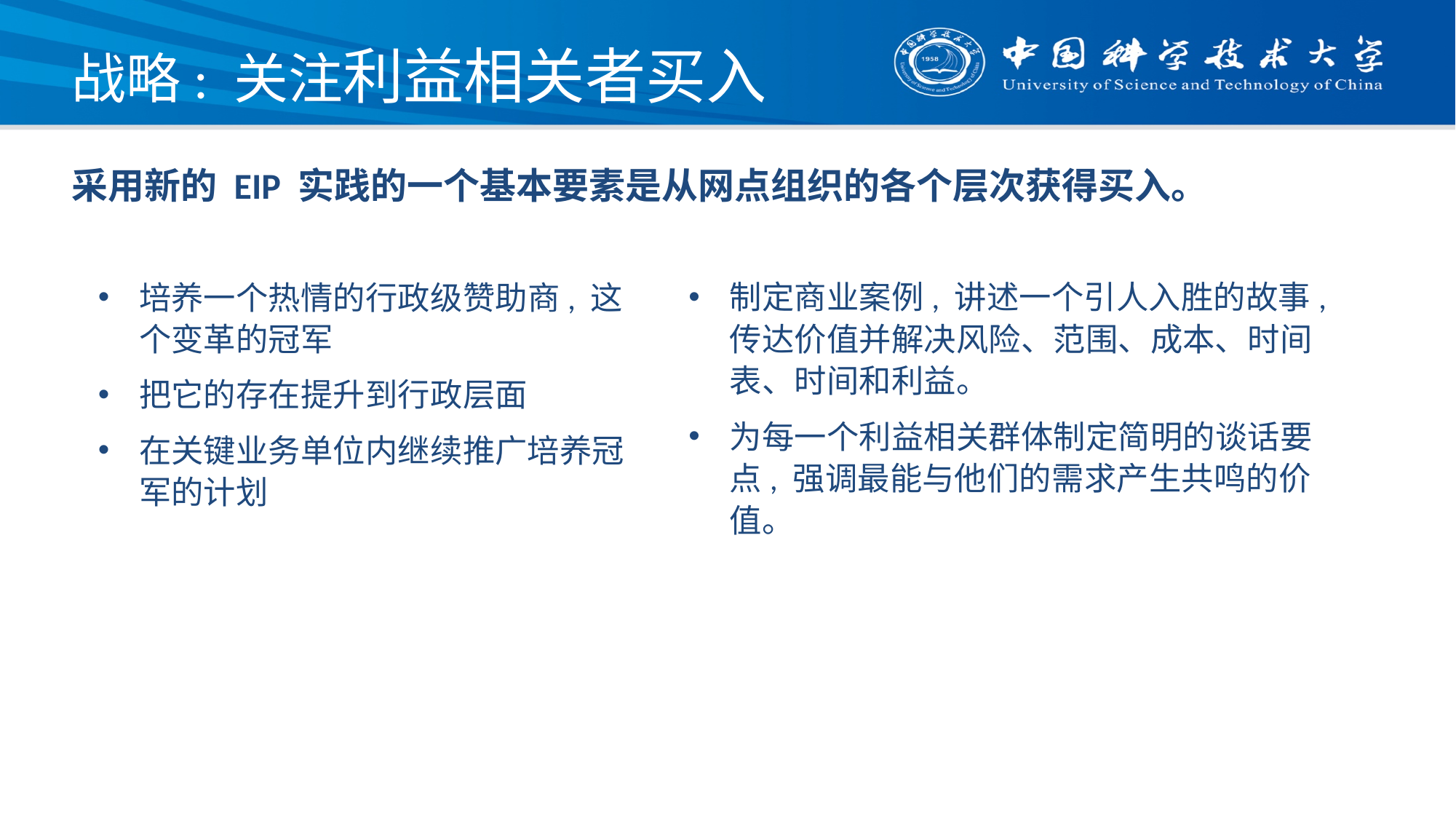

# 战略: 关注利益相关者买入
采用新的 EIP 实践的一个基本要素是从网点组织的各个层次获得买入。

培养一个热情的行政级赞助商, 这个变革的冠军
把它的存在提升到行政层面
在关键业务单位内继续推广培养冠军的计划

制定商业案例, 讲述一个引人入胜的故事, 传达价值并解决风险、范围、成本、时间表、时间和利益。
为每一个利益相关群体制定简明的谈话要点, 强调最能与他们的需求产生共鸣的价值。